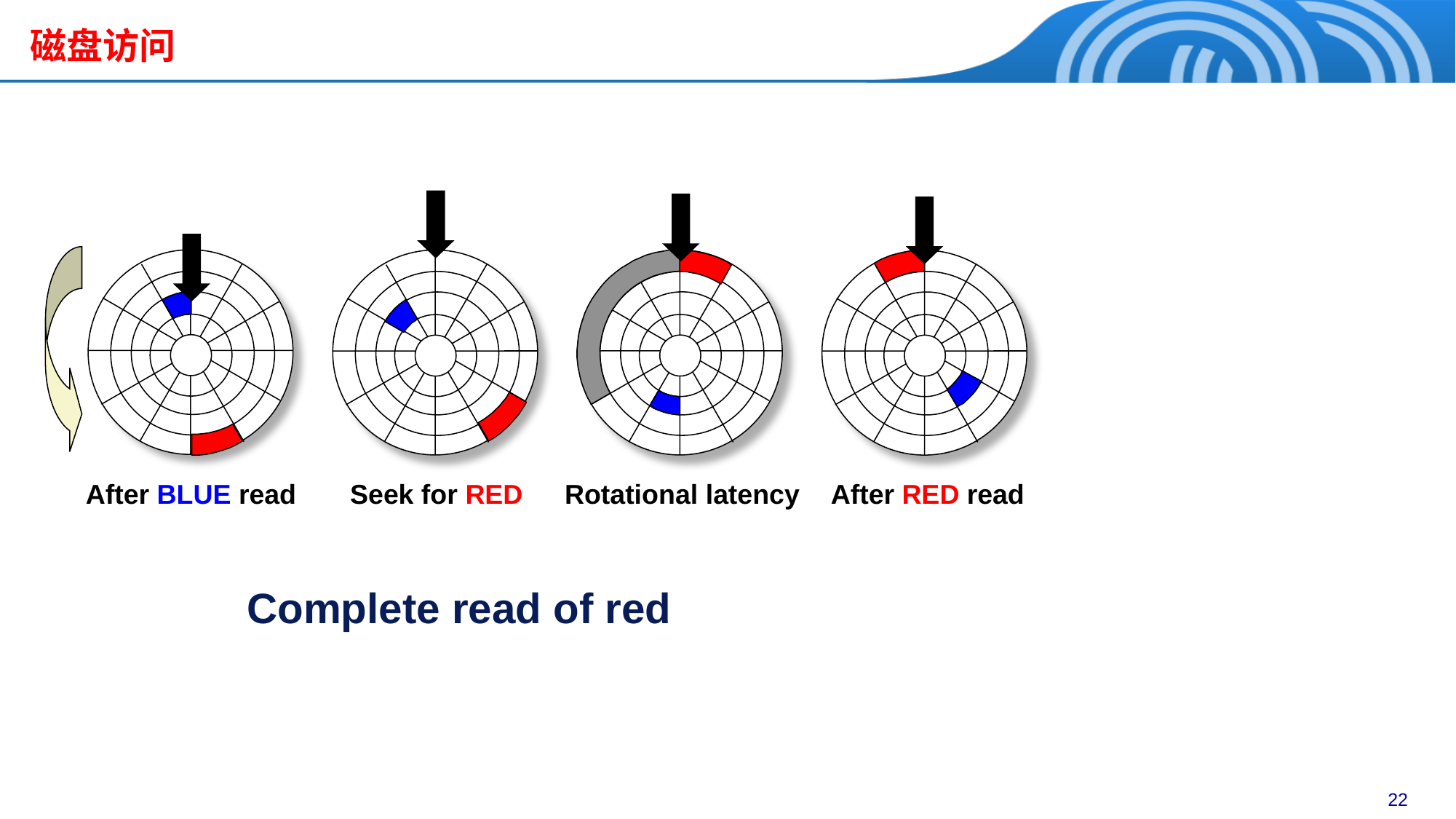

# 磁盘访问

After BLUE read
Seek for RED
Rotational latency
After RED read
Complete read of red